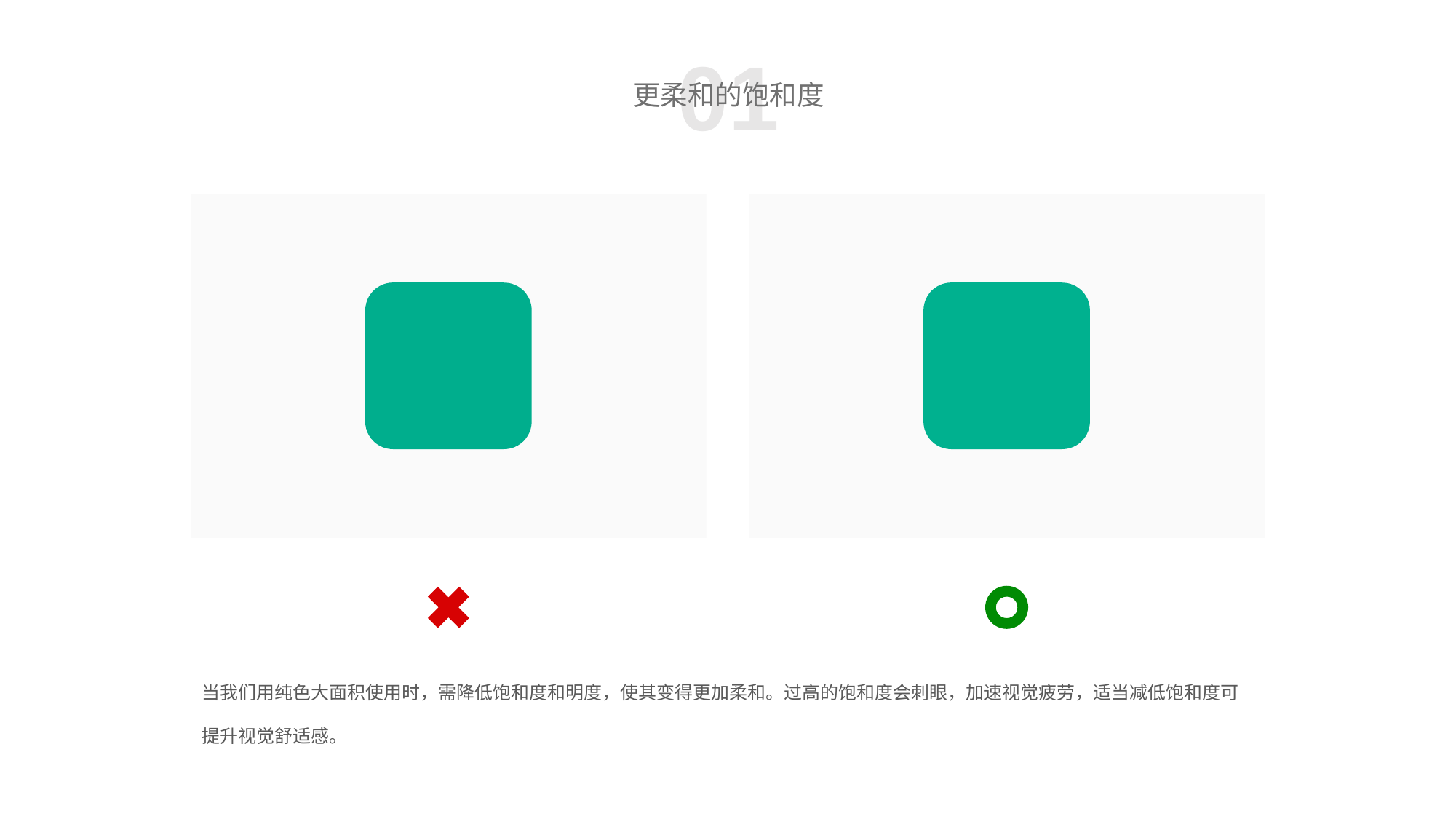

01
更柔和的饱和度

当我们用纯色大面积使用时，需降低饱和度和明度，使其变得更加柔和。过高的饱和度会刺眼，加速视觉疲劳，适当减低饱和度可提升视觉舒适感。